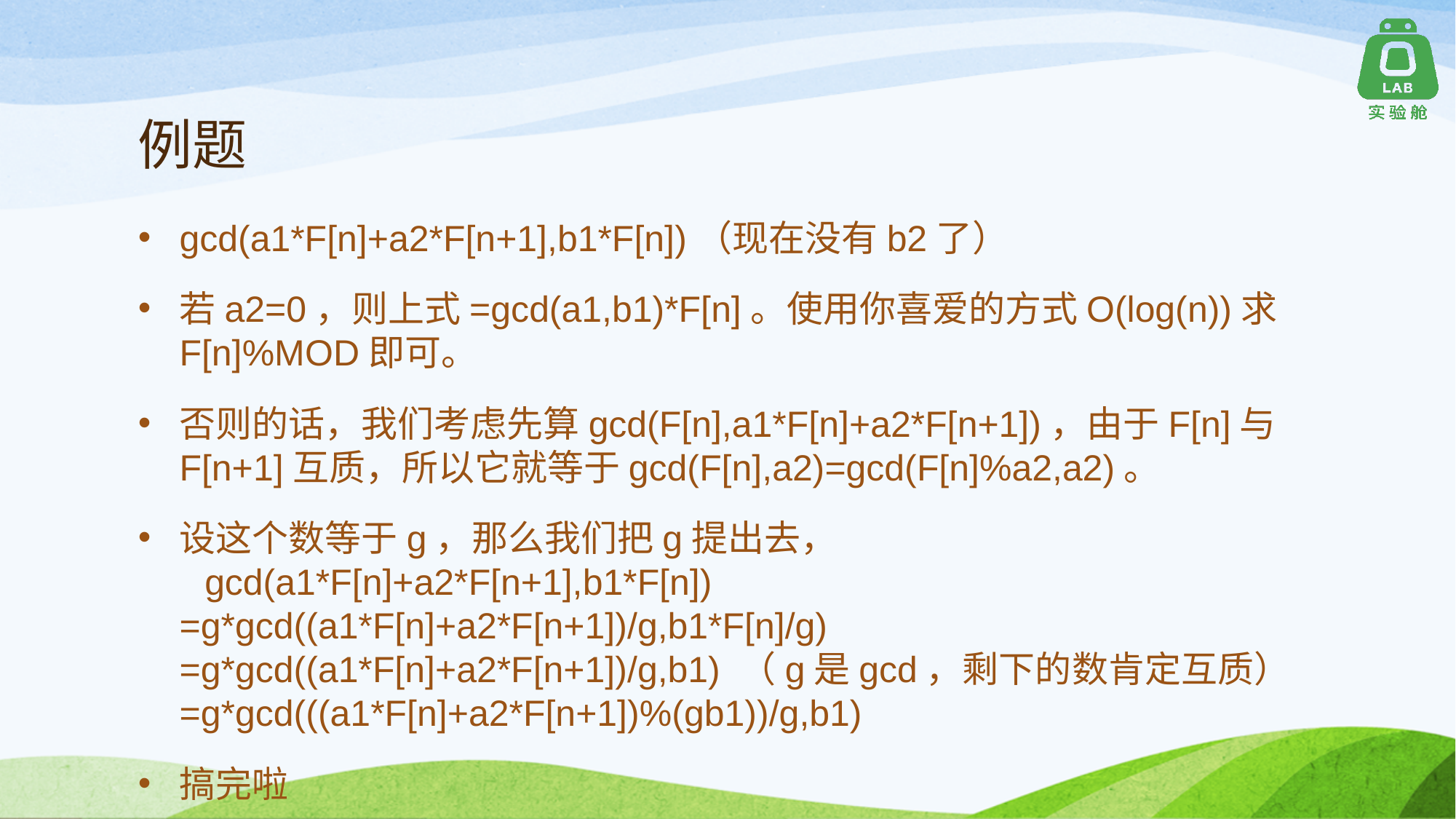

# 例题
gcd(a1*F[n]+a2*F[n+1],b1*F[n])（现在没有b2了）
若a2=0，则上式=gcd(a1,b1)*F[n]。使用你喜爱的方式O(log(n))求F[n]%MOD即可。
否则的话，我们考虑先算gcd(F[n],a1*F[n]+a2*F[n+1])，由于F[n]与F[n+1]互质，所以它就等于gcd(F[n],a2)=gcd(F[n]%a2,a2)。
设这个数等于g，那么我们把g提出去，
  gcd(a1*F[n]+a2*F[n+1],b1*F[n])
=g*gcd((a1*F[n]+a2*F[n+1])/g,b1*F[n]/g)
=g*gcd((a1*F[n]+a2*F[n+1])/g,b1) （g是gcd，剩下的数肯定互质）
=g*gcd(((a1*F[n]+a2*F[n+1])%(gb1))/g,b1)
搞完啦